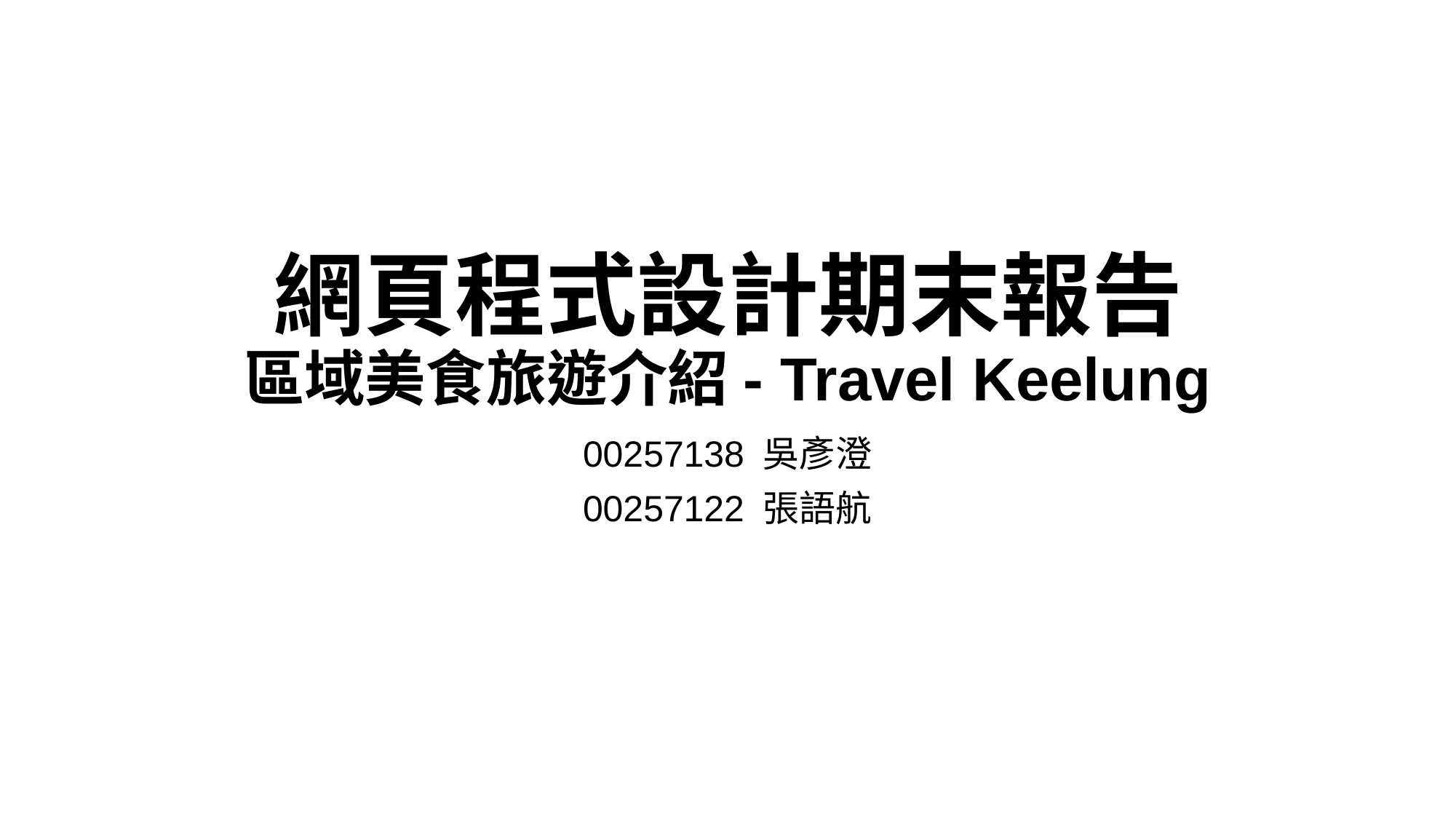

# 網頁程式設計期末報告 區域美食旅遊介紹- Travel Keelung
00257138 吳彥澄
00257122 張語航